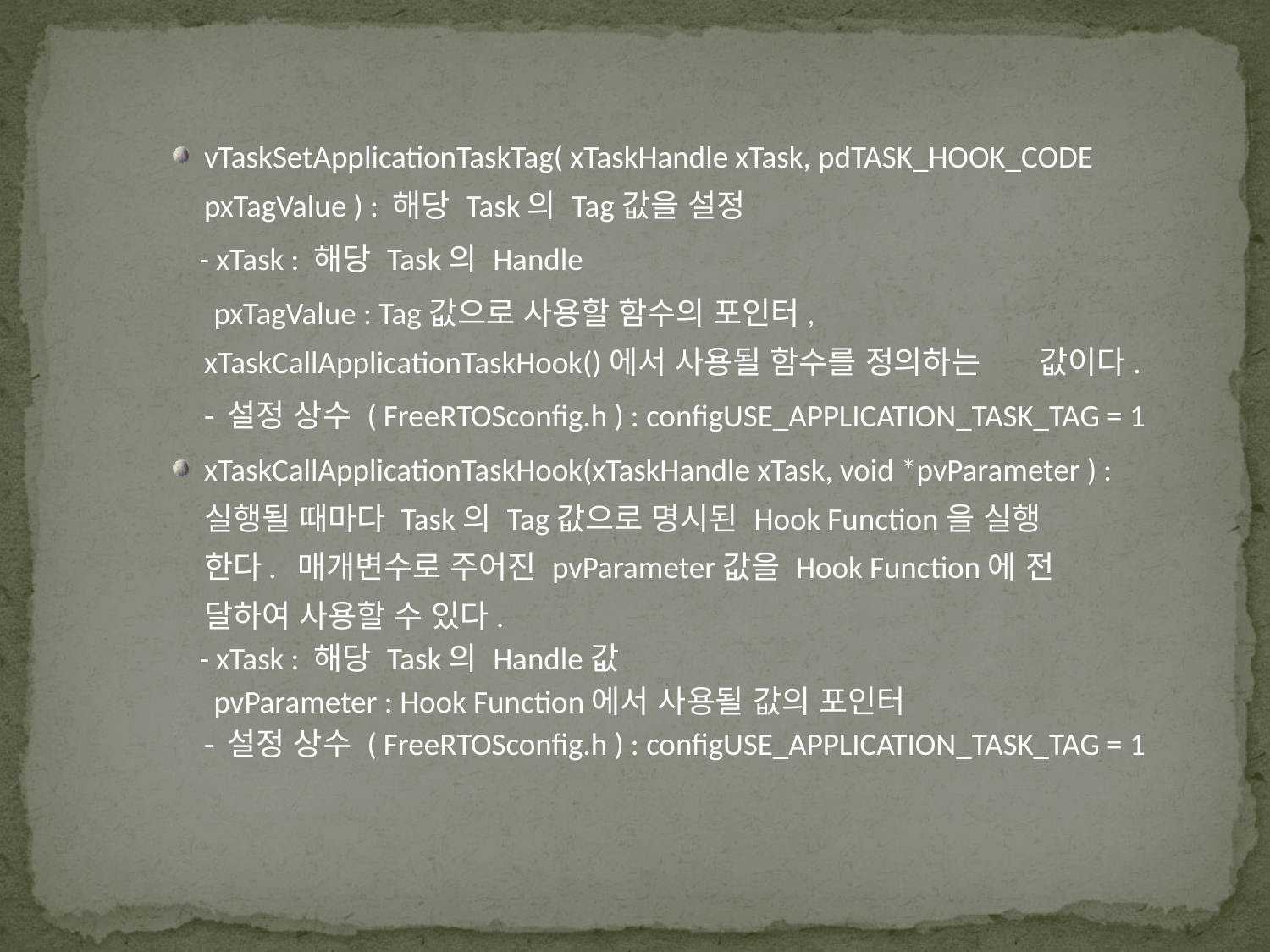

vTaskSetApplicationTaskTag( xTaskHandle xTask, pdTASK_HOOK_CODE pxTagValue ) : 해당 Task의 Tag값을 설정
    - xTask : 해당 Task의 Handle
      pxTagValue : Tag값으로 사용할 함수의 포인터, 	xTaskCallApplicationTaskHook()에서 사용될 함수를 정의하는 	값이다.
	- 설정 상수 ( FreeRTOSconfig.h ) : configUSE_APPLICATION_TASK_TAG = 1
xTaskCallApplicationTaskHook(xTaskHandle xTask, void *pvParameter ) : 	실행될 때마다 Task의 Tag값으로 명시된 Hook Function을 실행	한다.  매개변수로 주어진 pvParameter값을 Hook Function에 전	달하여 사용할 수 있다.
    - xTask : 해당 Task의 Handle값
      pvParameter : Hook Function에서 사용될 값의 포인터
	- 설정 상수 ( FreeRTOSconfig.h ) : configUSE_APPLICATION_TASK_TAG = 1